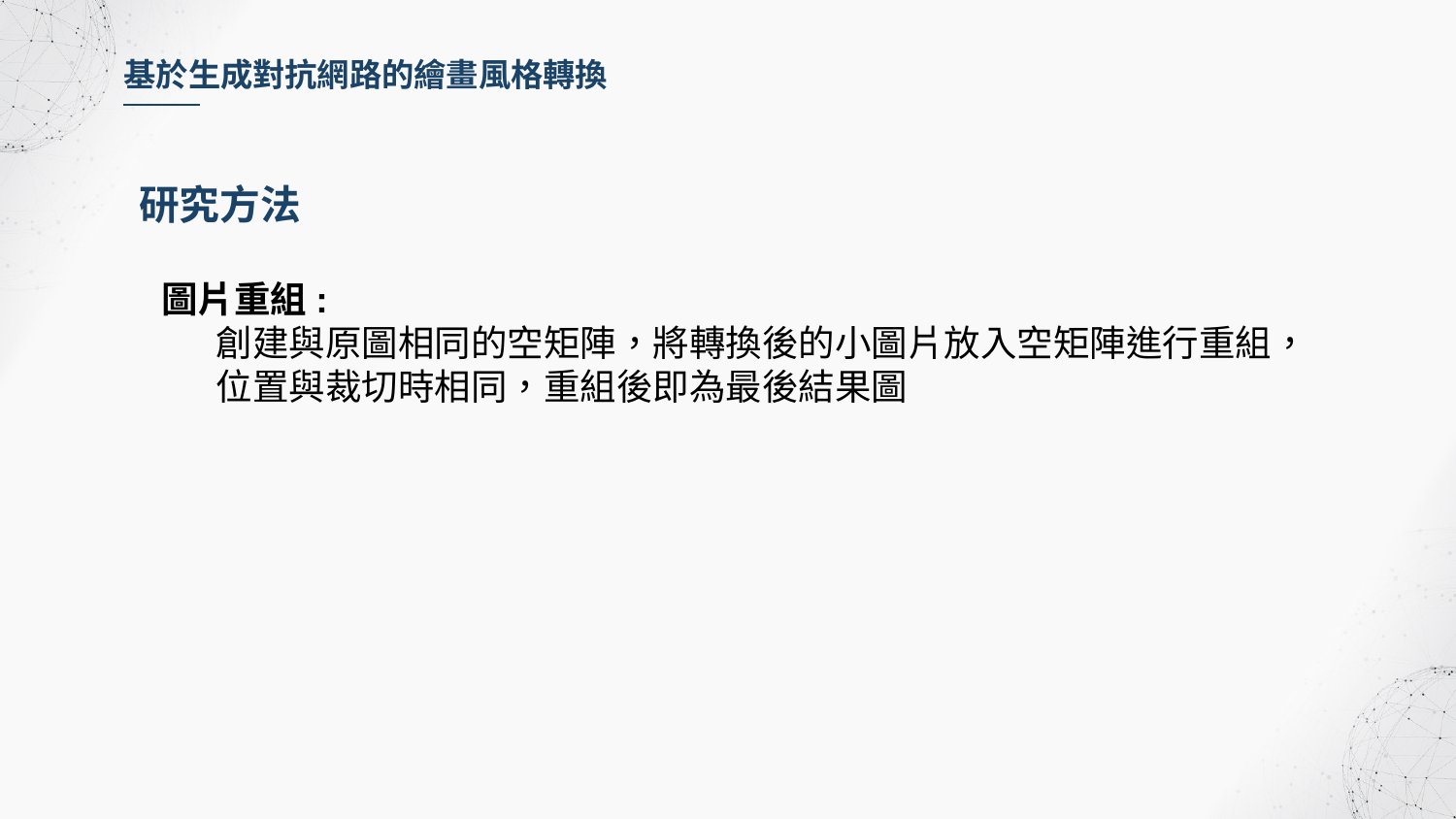

基於生成對抗網路的繪畫風格轉換
研究方法
圖片重組:
創建與原圖相同的空矩陣，將轉換後的小圖片放入空矩陣進行重組，位置與裁切時相同，重組後即為最後結果圖